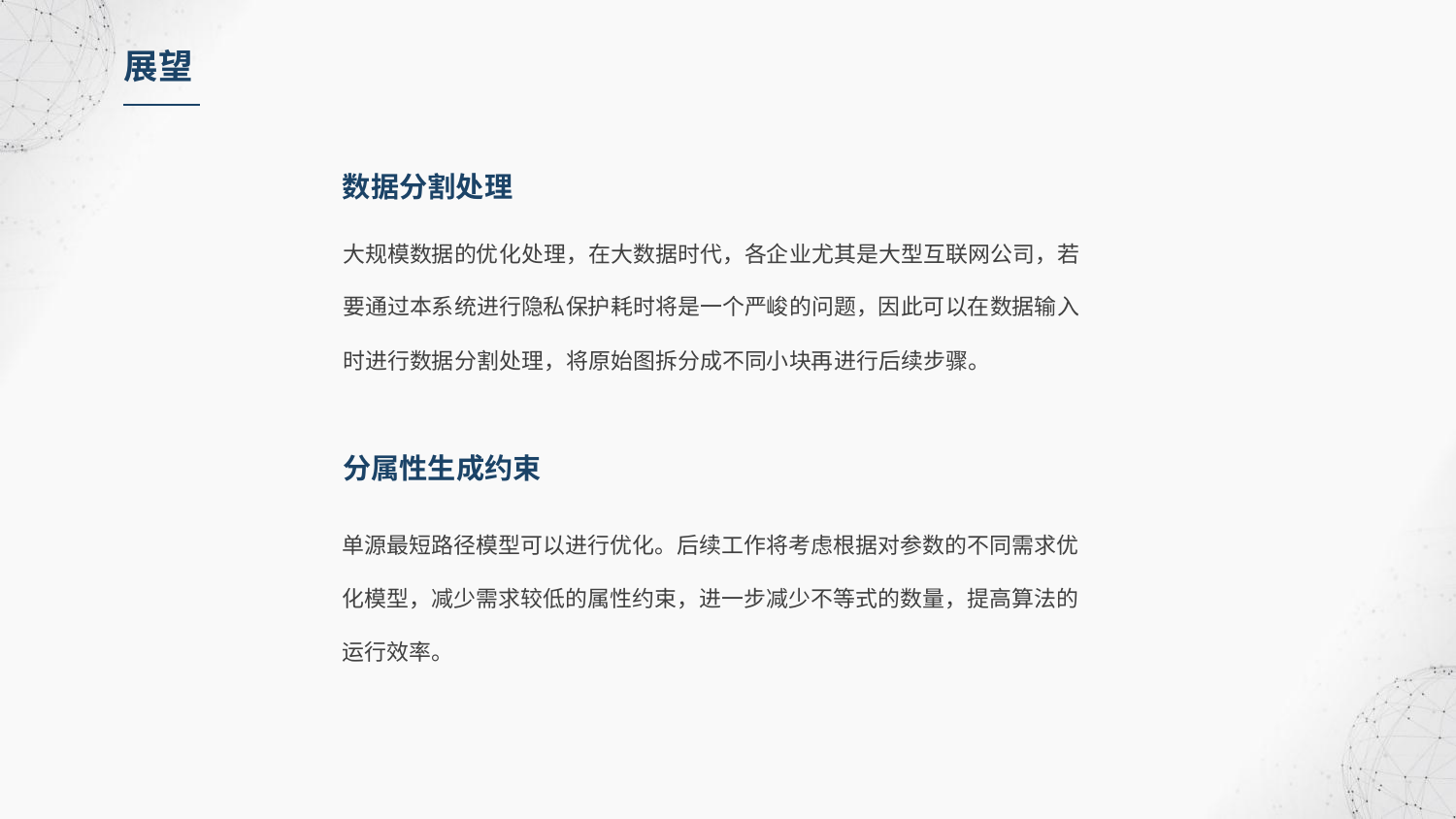

展望
数据分割处理
大规模数据的优化处理，在大数据时代，各企业尤其是大型互联网公司，若要通过本系统进行隐私保护耗时将是一个严峻的问题，因此可以在数据输入时进行数据分割处理，将原始图拆分成不同小块再进行后续步骤。
分属性生成约束
单源最短路径模型可以进行优化。后续工作将考虑根据对参数的不同需求优化模型，减少需求较低的属性约束，进一步减少不等式的数量，提高算法的运行效率。